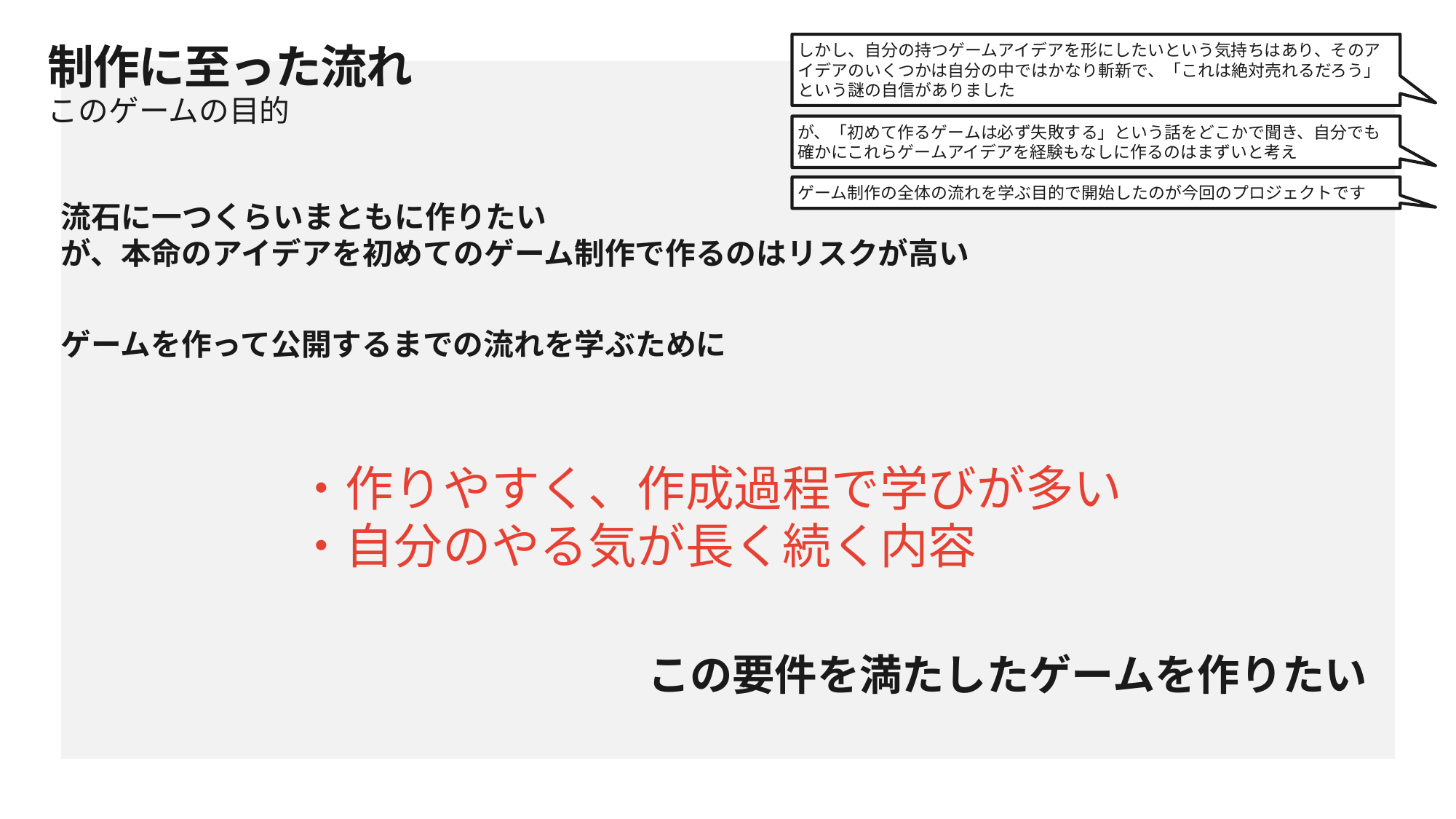

制作に至った流れ
しかし、自分の持つゲームアイデアを形にしたいという気持ちはあり、そのアイデアのいくつかは自分の中ではかなり斬新で、「これは絶対売れるだろう」という謎の自信がありました
このゲームの目的
が、「初めて作るゲームは必ず失敗する」という話をどこかで聞き、自分でも確かにこれらゲームアイデアを経験もなしに作るのはまずいと考え
ゲーム制作の全体の流れを学ぶ目的で開始したのが今回のプロジェクトです
流石に一つくらいまともに作りたい
が、本命のアイデアを初めてのゲーム制作で作るのはリスクが高い
ゲームを作って公開するまでの流れを学ぶために
・作りやすく、作成過程で学びが多い
・自分のやる気が長く続く内容
この要件を満たしたゲームを作りたい